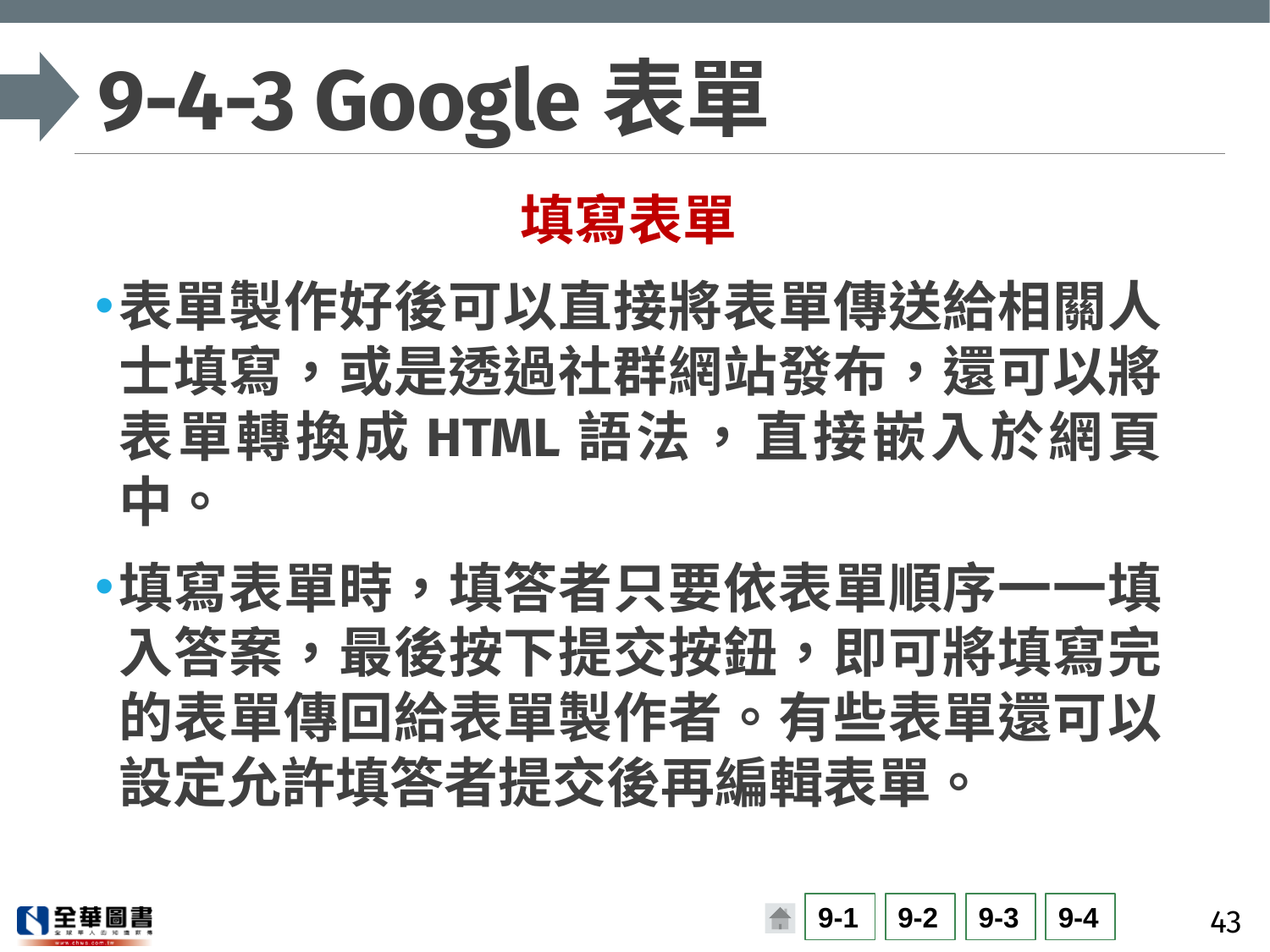

# 9-4-3 Google表單
填寫表單
表單製作好後可以直接將表單傳送給相關人士填寫，或是透過社群網站發布，還可以將表單轉換成HTML語法，直接嵌入於網頁中。
填寫表單時，填答者只要依表單順序一一填入答案，最後按下提交按鈕，即可將填寫完的表單傳回給表單製作者。有些表單還可以設定允許填答者提交後再編輯表單。
43